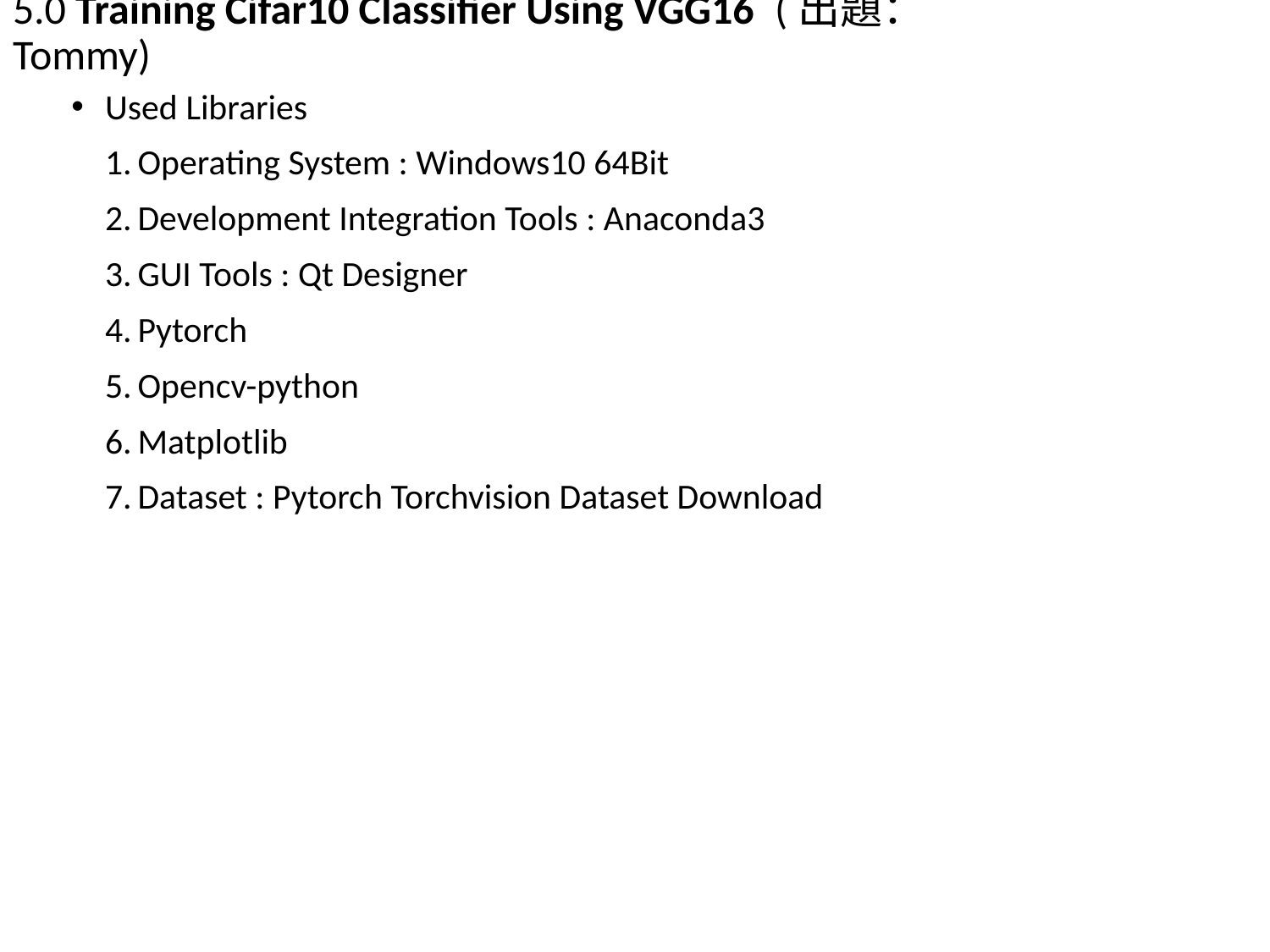

# 5.0 Training Cifar10 Classifier Using VGG16	(出題：Tommy)
Used Libraries
Operating System : Windows10 64Bit
Development Integration Tools : Anaconda3
GUI Tools : Qt Designer
Pytorch
Opencv-python
Matplotlib
Dataset : Pytorch Torchvision Dataset Download